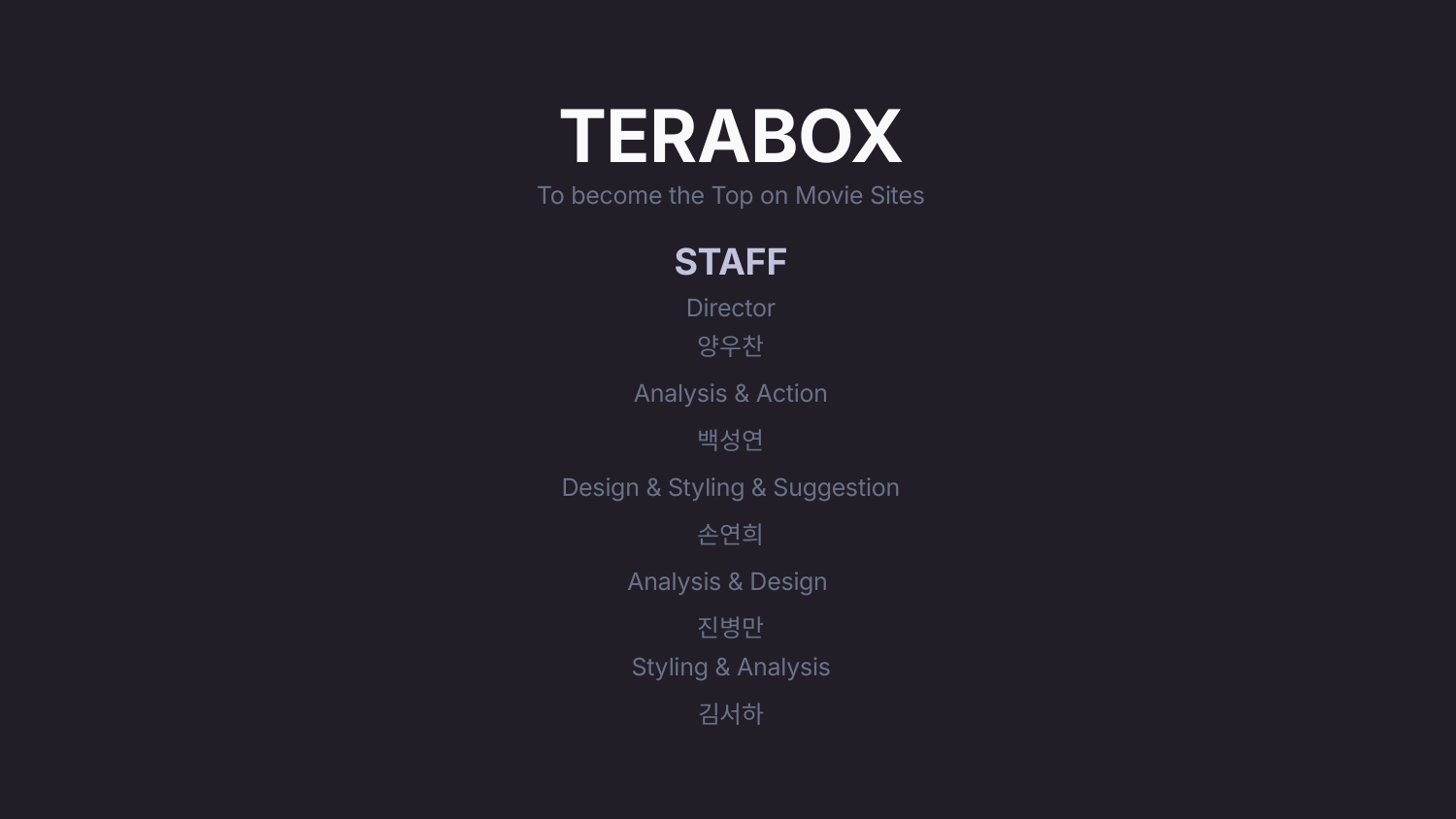

TERABOX
To become the Top on Movie Sites
STAFF
Director
양우찬
Analysis & Action
백성연
Design & Styling & Suggestion
손연희
Analysis & Design
진병만
Styling & Analysis
김서하